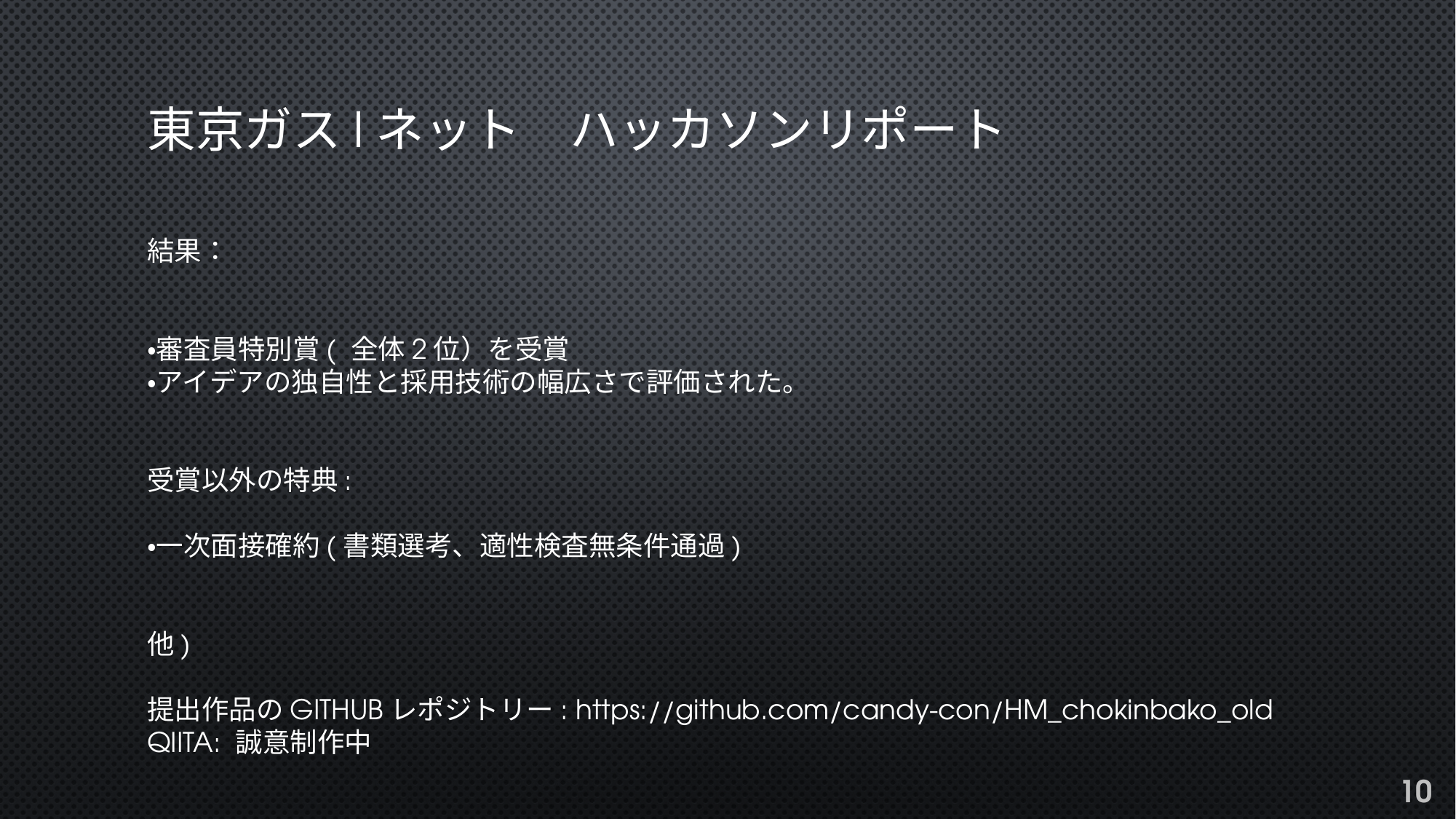

# 東京ガスiネット　ハッカソンリポート
結果：

・審査員特別賞( 全体2位）を受賞
・アイデアの独自性と採用技術の幅広さで評価された。

受賞以外の特典:

・一次面接確約(書類選考、適性検査無条件通過)

他)

提出作品のGITHUBレポジトリー: https://github.com/candy-con/HM_chokinbako_old
QIITA: 誠意制作中
10